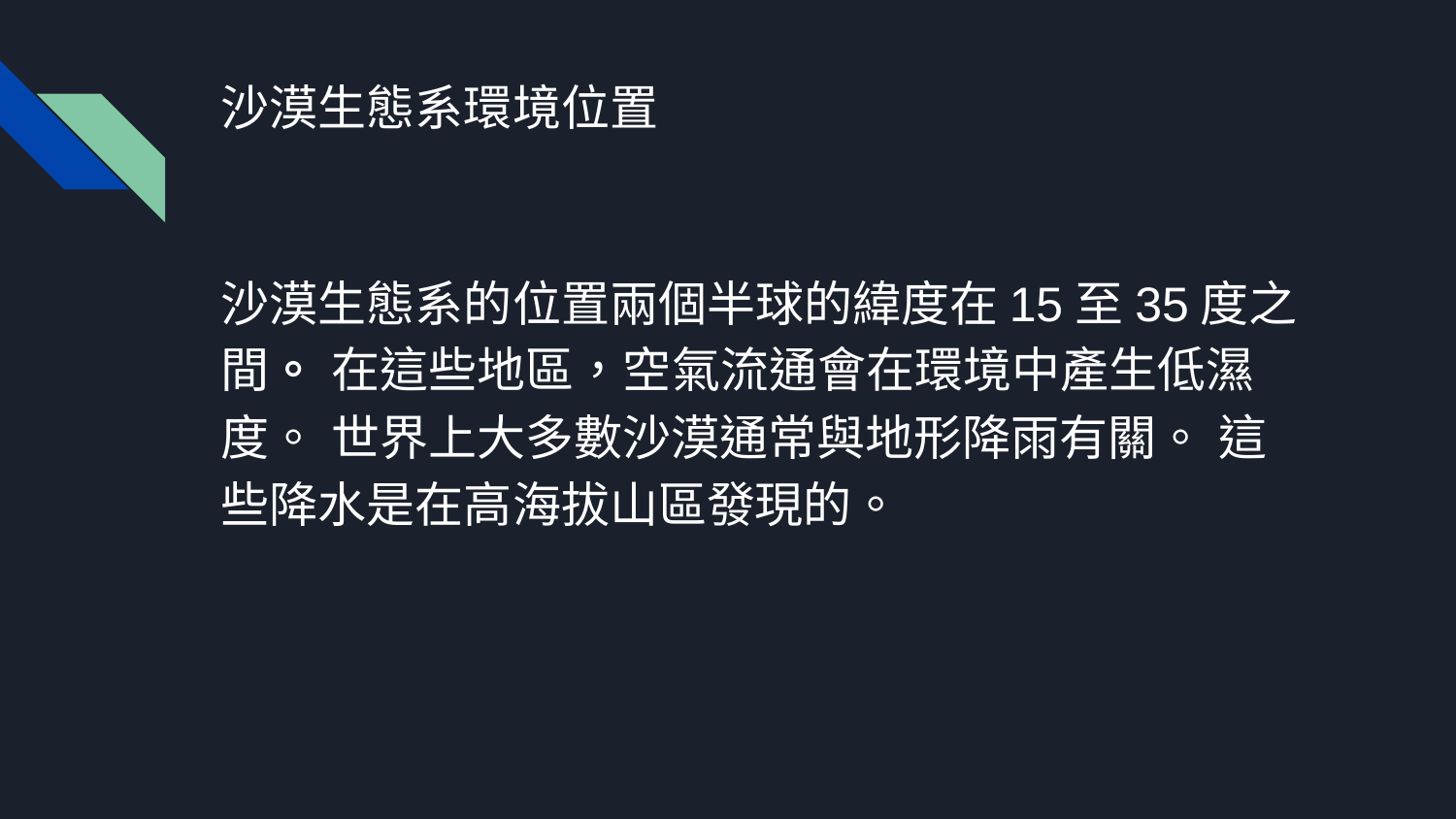

# 沙漠生態系環境位置
沙漠生態系的位置兩個半球的緯度在15至35度之間。 在這些地區，空氣流通會在環境中產生低濕度。 世界上大多數沙漠通常與地形降雨有關。 這些降水是在高海拔山區發現的。